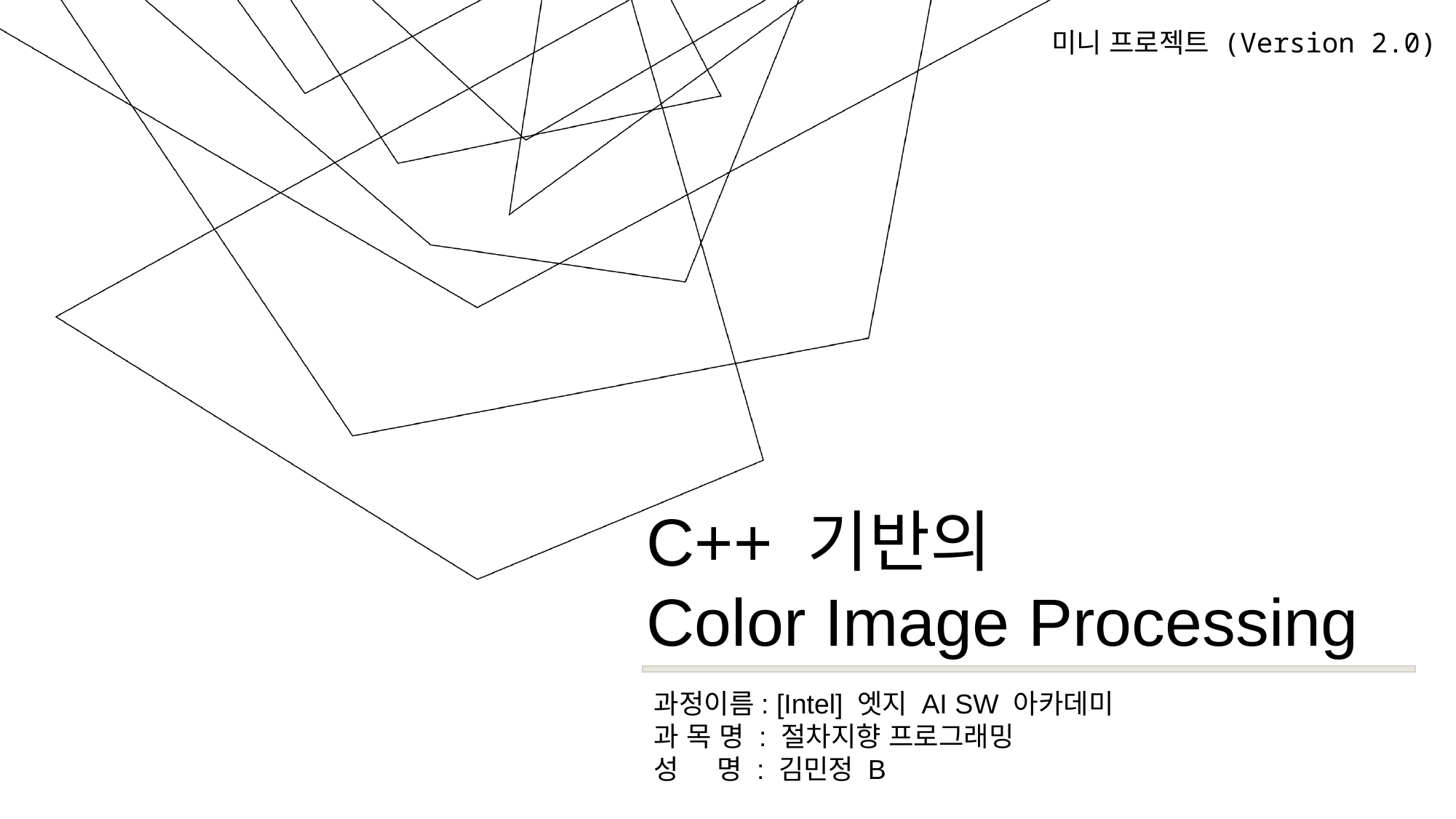

미니 프로젝트 (Version 2.0)
C++ 기반의
Color Image Processing

과정이름: [Intel] 엣지 AI SW 아카데미
과 목 명 : 절차지향 프로그래밍
성     명 : 김민정 B